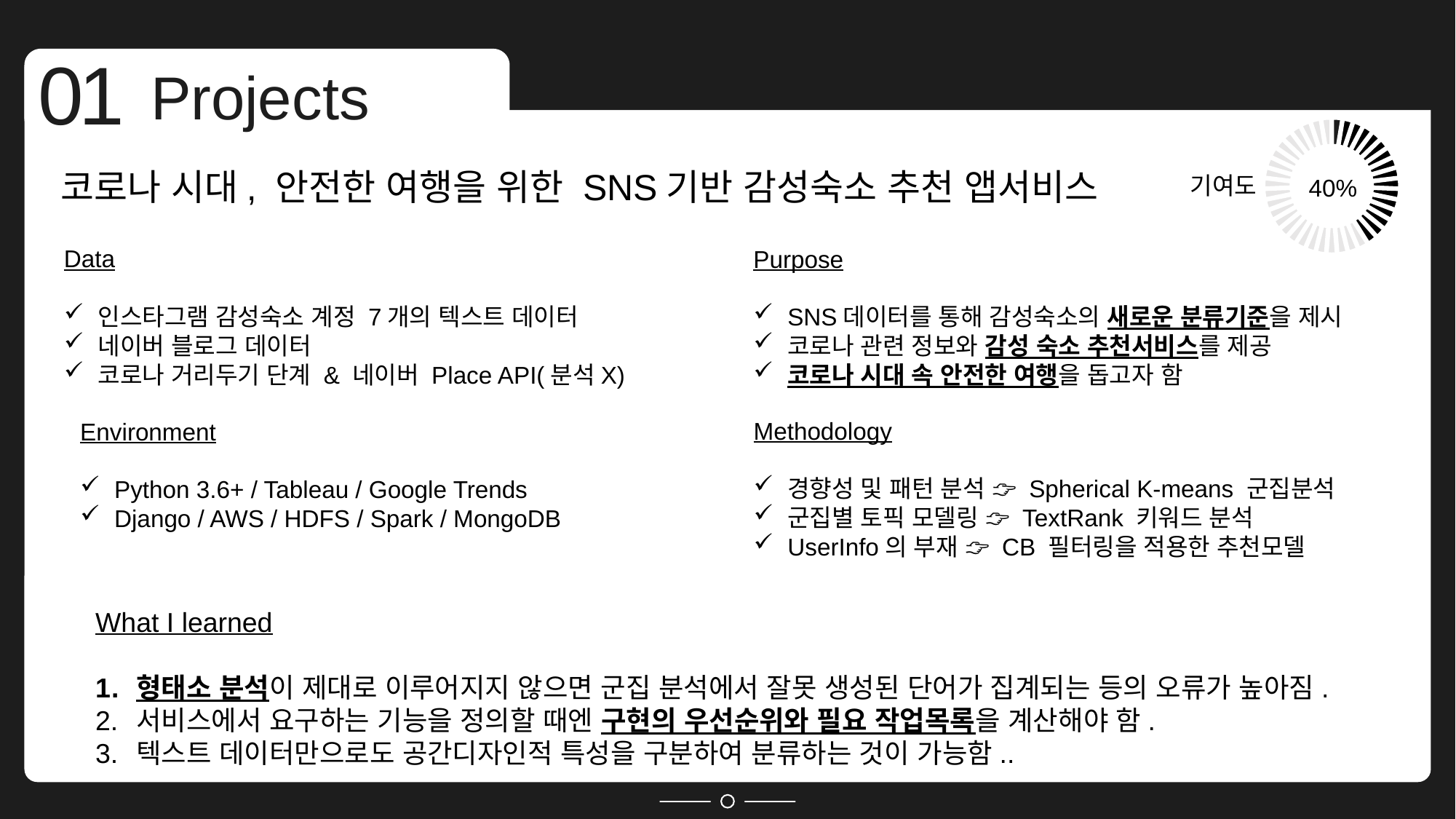

01
Projects

### Chart

| Category | 판매 |
|---|---|
| 1분기 | 1.0 |
| 2분기 | 1.0 |
| 3분기 | 1.0 |
| 4분기 | 1.0 |
코로나 시대, 안전한 여행을 위한 SNS기반 감성숙소 추천 앱서비스
기여도
40%
Data

인스타그램 감성숙소 계정 7개의 텍스트 데이터
네이버 블로그 데이터
코로나 거리두기 단계 & 네이버 Place API(분석X)
Purpose

SNS데이터를 통해 감성숙소의 새로운 분류기준을 제시
코로나 관련 정보와 감성 숙소 추천서비스를 제공
코로나 시대 속 안전한 여행을 돕고자 함
Methodology

경향성 및 패턴 분석 👉 Spherical K-means 군집분석
군집별 토픽 모델링 👉 TextRank 키워드 분석
UserInfo의 부재 👉 CB 필터링을 적용한 추천모델
Environment

Python 3.6+ / Tableau / Google Trends
Django / AWS / HDFS / Spark / MongoDB
What I learned

형태소 분석이 제대로 이루어지지 않으면 군집 분석에서 잘못 생성된 단어가 집계되는 등의 오류가 높아짐.
서비스에서 요구하는 기능을 정의할 때엔 구현의 우선순위와 필요 작업목록을 계산해야 함.
텍스트 데이터만으로도 공간디자인적 특성을 구분하여 분류하는 것이 가능함..